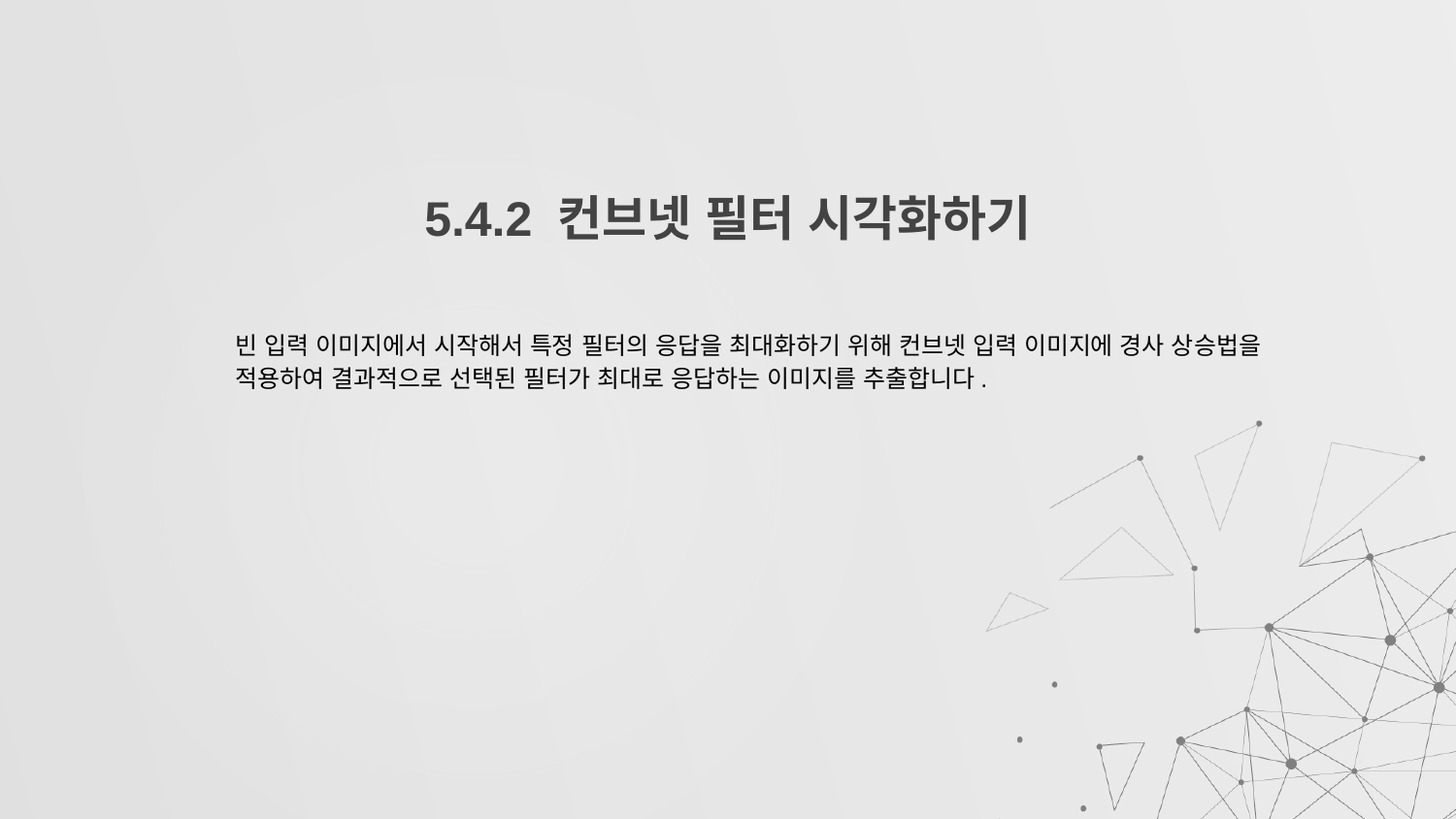

# 5.4.2 컨브넷 필터 시각화하기
빈 입력 이미지에서 시작해서 특정 필터의 응답을 최대화하기 위해 컨브넷 입력 이미지에 경사 상승법을 적용하여 결과적으로 선택된 필터가 최대로 응답하는 이미지를 추출합니다.